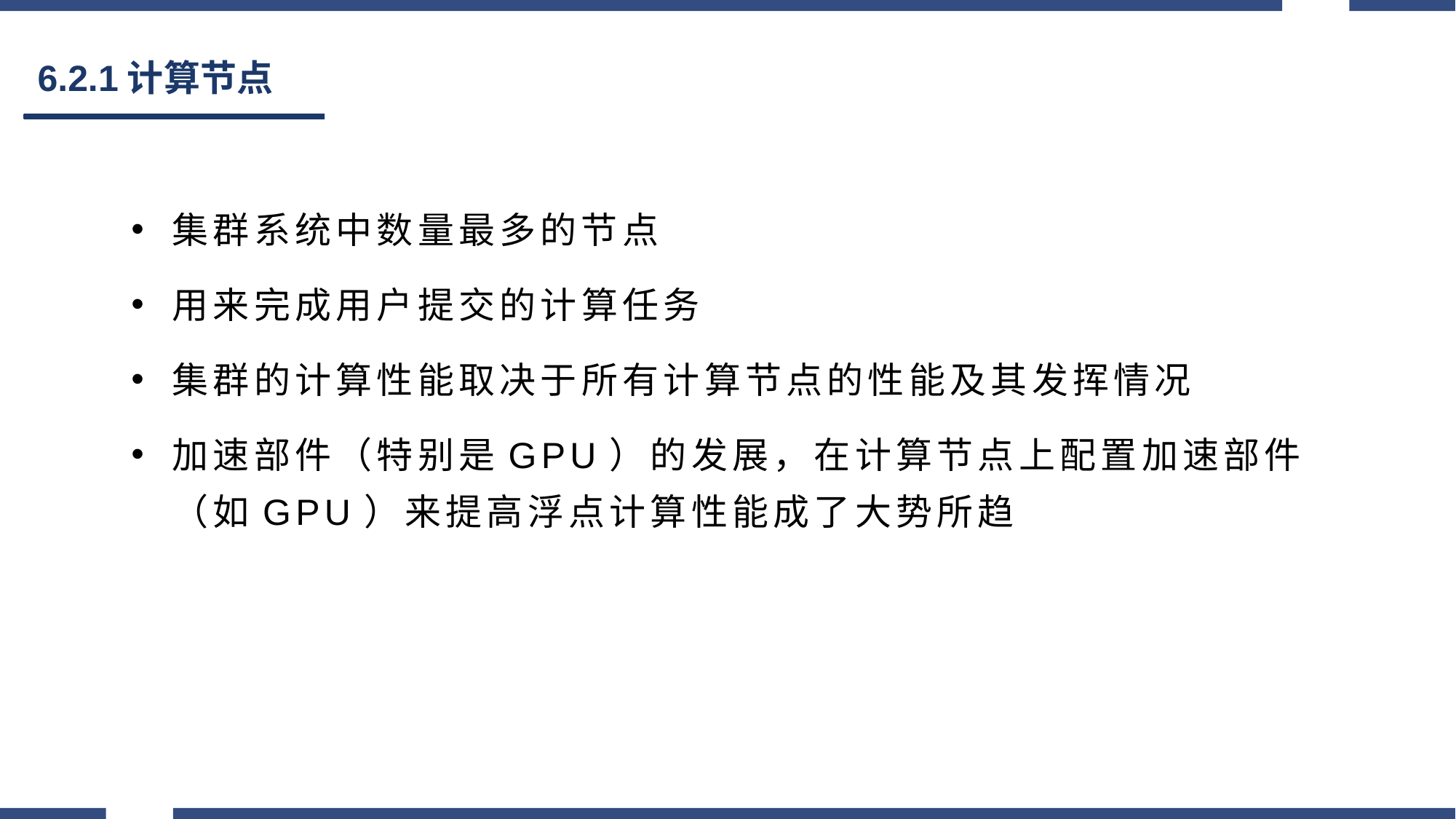

# 6.2.1计算节点
集群系统中数量最多的节点
用来完成用户提交的计算任务
集群的计算性能取决于所有计算节点的性能及其发挥情况
加速部件（特别是GPU）的发展，在计算节点上配置加速部件（如GPU）来提高浮点计算性能成了大势所趋